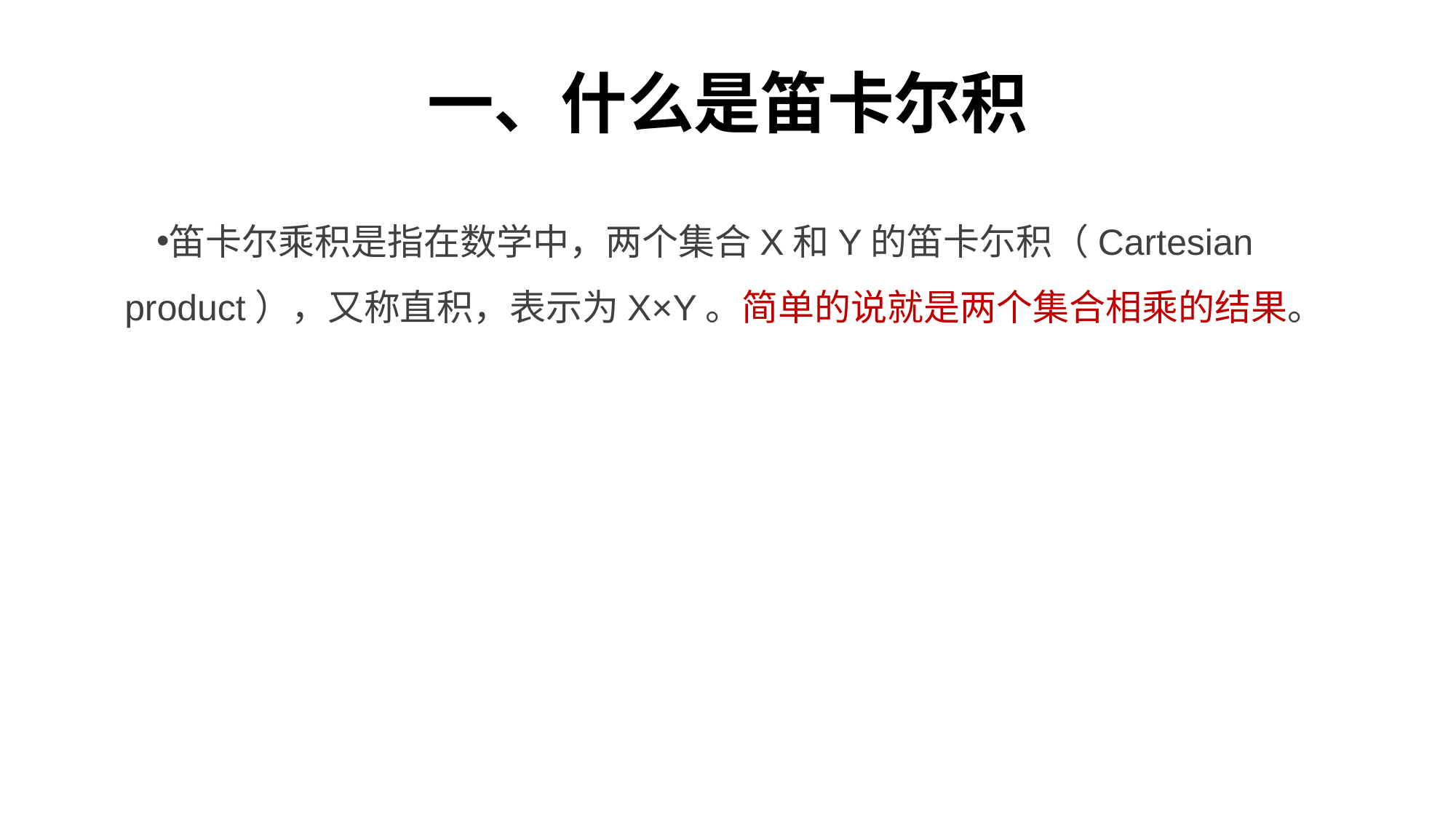

# 一、什么是笛卡尔积
笛卡尔乘积是指在数学中，两个集合X和Y的笛卡尓积（Cartesian product），又称直积，表示为X×Y。简单的说就是两个集合相乘的结果。